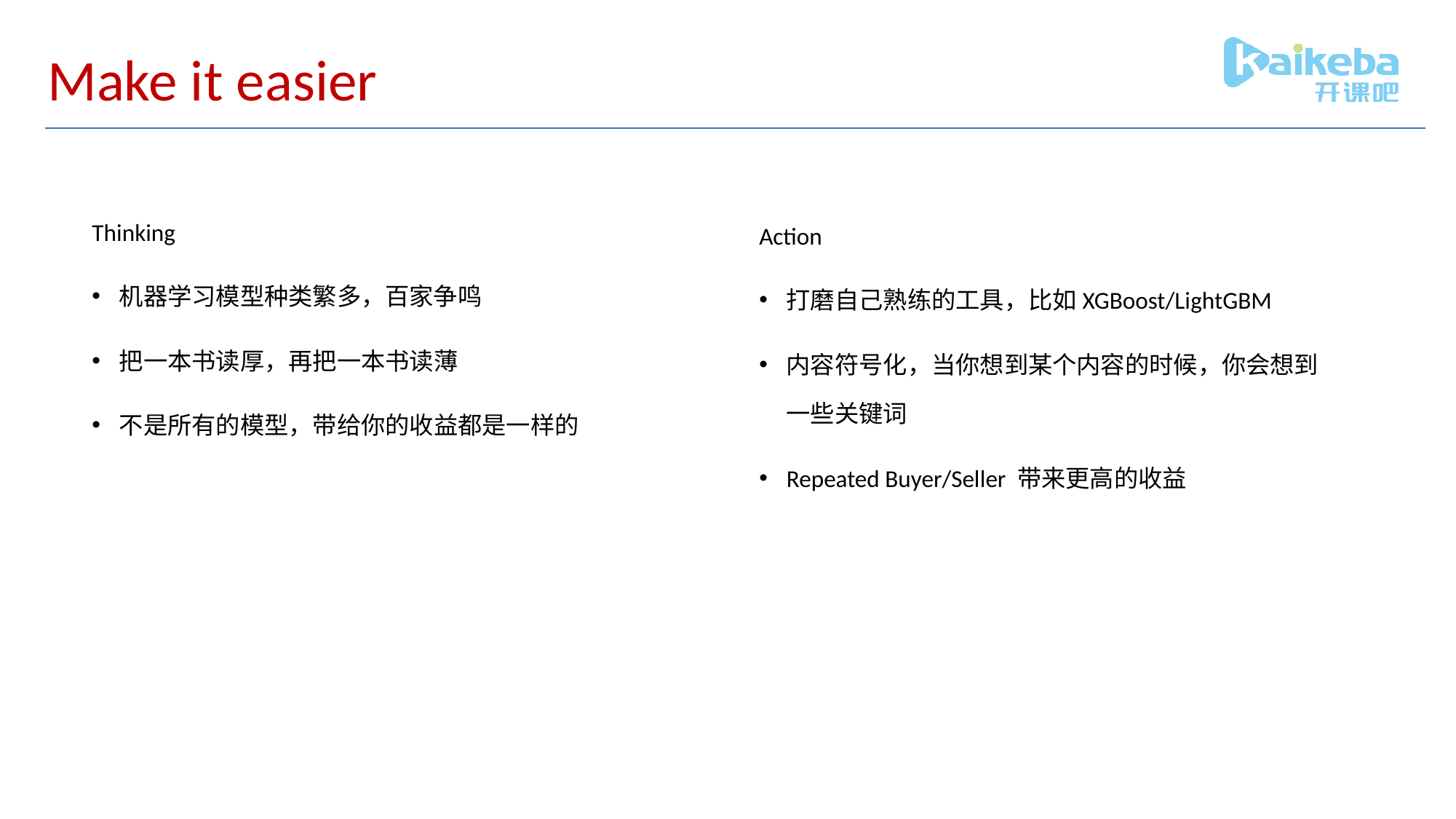

# Make it easier
Thinking
机器学习模型种类繁多，百家争鸣
把一本书读厚，再把一本书读薄
不是所有的模型，带给你的收益都是一样的

Action
打磨自己熟练的工具，比如XGBoost/LightGBM
内容符号化，当你想到某个内容的时候，你会想到一些关键词
Repeated Buyer/Seller 带来更高的收益